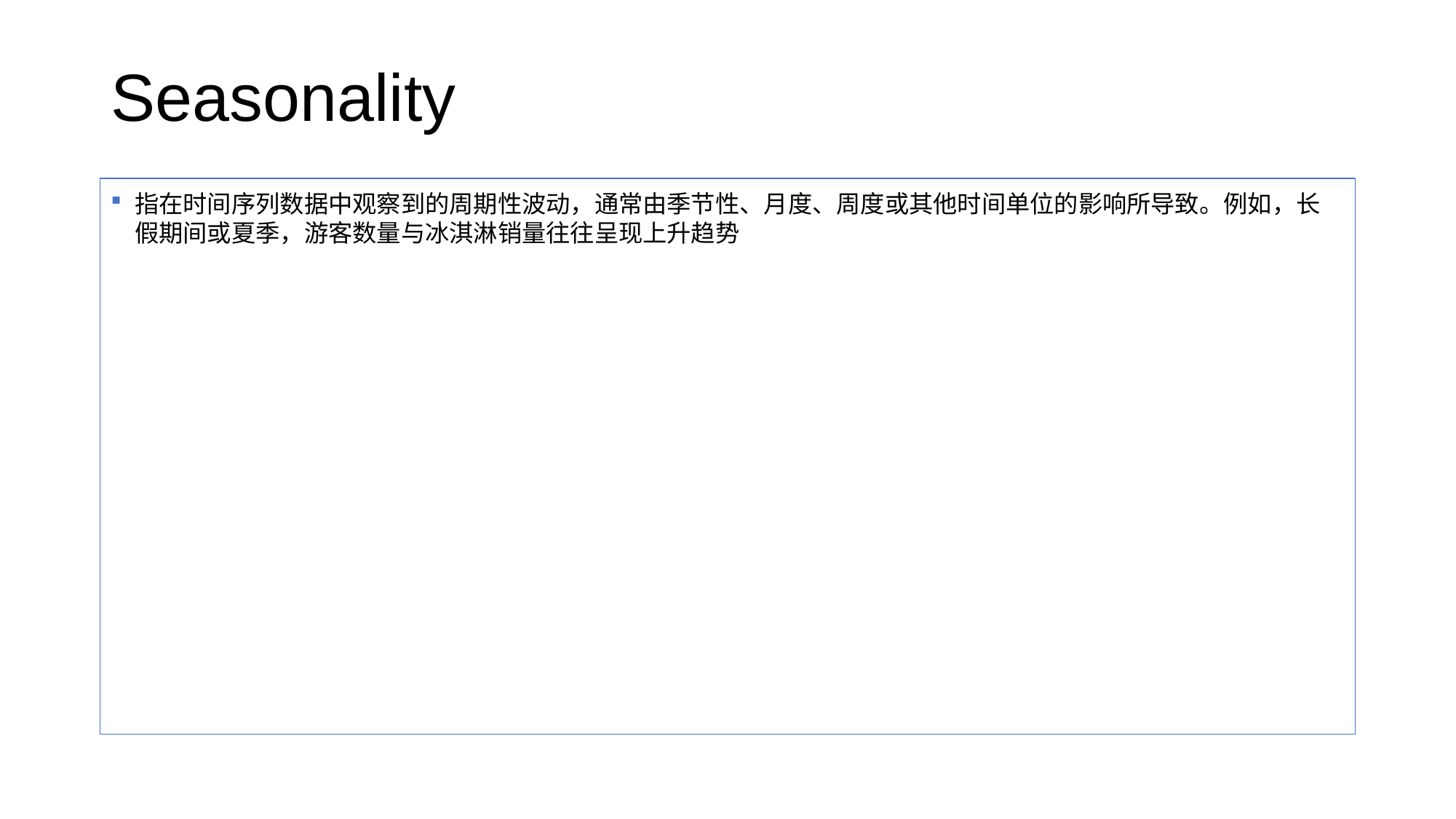

# Seasonality
指在时间序列数据中观察到的周期性波动，通常由季节性、月度、周度或其他时间单位的影响所导致。例如，长假期间或夏季，游客数量与冰淇淋销量往往呈现上升趋势